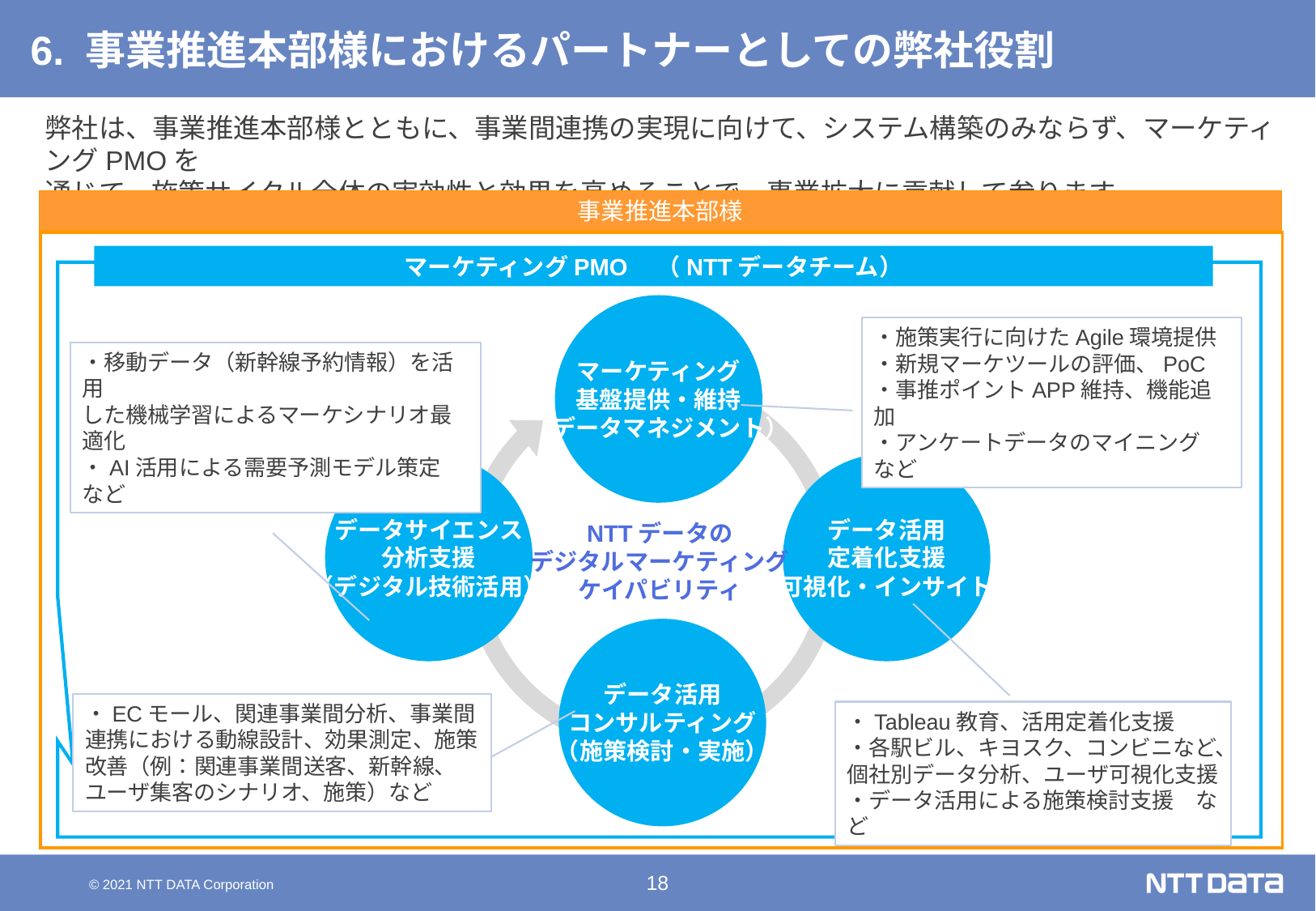

# 6. 事業推進本部様におけるパートナーとしての弊社役割
弊社は、事業推進本部様とともに、事業間連携の実現に向けて、システム構築のみならず、マーケティングPMOを
通じて、施策サイクル全体の実効性と効果を高めることで、事業拡大に貢献して参ります。
事業推進本部様

マーケティングPMO　（NTTデータチーム）

マーケティング
基盤提供・維持
（データマネジメント）
・施策実行に向けたAgile環境提供
・新規マーケツールの評価、PoC
・事推ポイントAPP維持、機能追加
・アンケートデータのマイニング　など
・移動データ（新幹線予約情報）を活用
した機械学習によるマーケシナリオ最適化
・AI活用による需要予測モデル策定　など

データサイエンス
分析支援
（デジタル技術活用）
データ活用
定着化支援
（可視化・インサイト）
NTTデータの
デジタルマーケティング
ケイパビリティ
データ活用
コンサルティング
（施策検討・実施）
・ECモール、関連事業間分析、事業間連携における動線設計、効果測定、施策改善（例：関連事業間送客、新幹線、ユーザ集客のシナリオ、施策）など
・Tableau教育、活用定着化支援
・各駅ビル、キヨスク、コンビニなど、
個社別データ分析、ユーザ可視化支援
・データ活用による施策検討支援　など